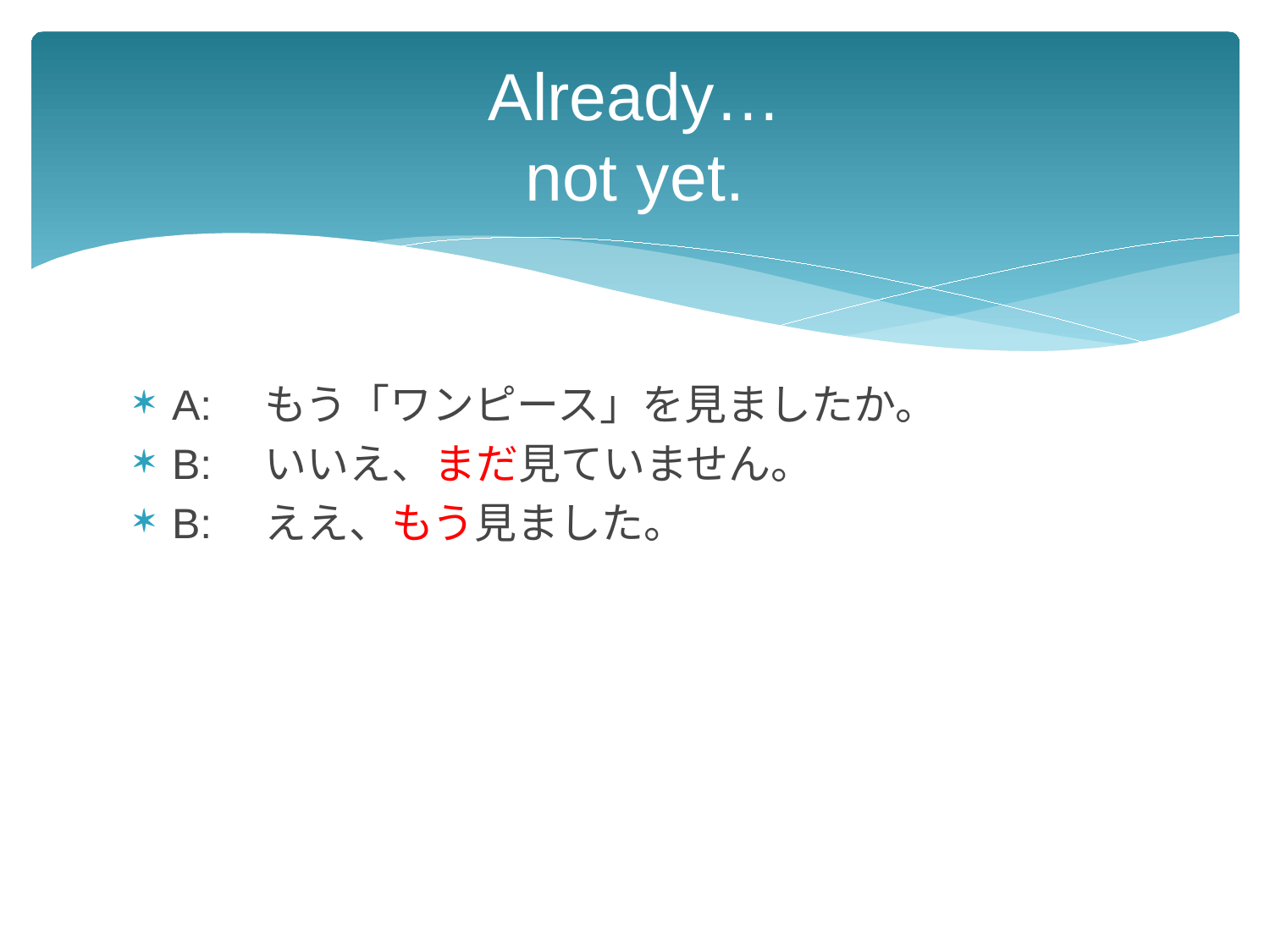

# Already… not yet.
A:　もう「ワンピース」を見ましたか。
B:　いいえ、まだ見ていません。
B:　ええ、もう見ました。